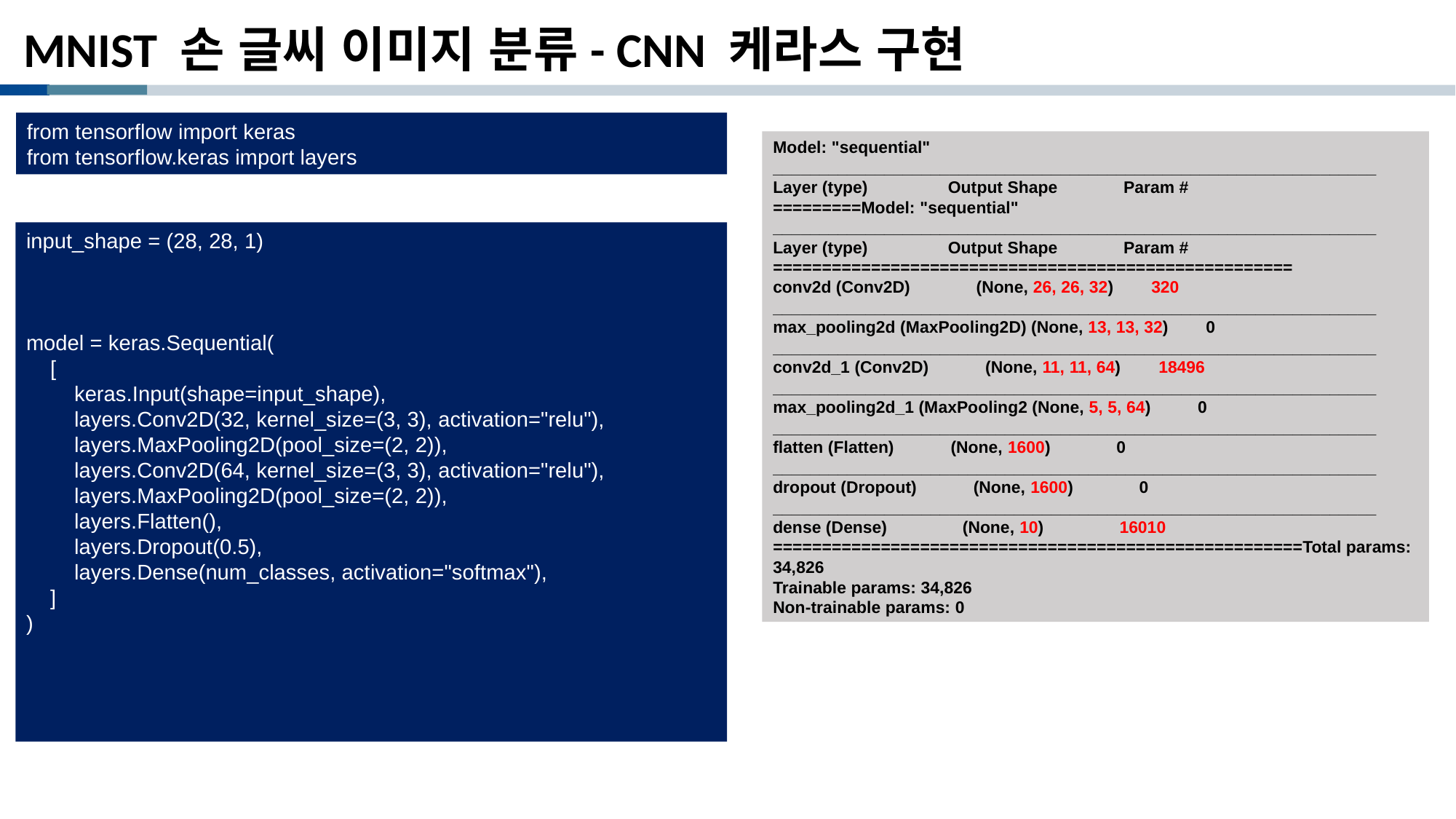

# MNIST 손 글씨 이미지 분류- CNN 케라스 구현
from tensorflow import keras
from tensorflow.keras import layers
Model: "sequential"
_________________________________________________________________
Layer (type)                 Output Shape              Param #
=========Model: "sequential"
_________________________________________________________________
Layer (type)                 Output Shape              Param #
=====================================================
conv2d (Conv2D)              (None, 26, 26, 32)        320
_________________________________________________________________
max_pooling2d (MaxPooling2D) (None, 13, 13, 32)        0
_________________________________________________________________
conv2d_1 (Conv2D)            (None, 11, 11, 64)        18496
_________________________________________________________________
max_pooling2d_1 (MaxPooling2 (None, 5, 5, 64)          0
_________________________________________________________________
flatten (Flatten)            (None, 1600)              0
_________________________________________________________________
dropout (Dropout)            (None, 1600)              0
_________________________________________________________________
dense (Dense)                (None, 10)                16010
======================================================Total params: 34,826
Trainable params: 34,826
Non-trainable params: 0
input_shape = (28, 28, 1)

model = keras.Sequential(
    [
        keras.Input(shape=input_shape),
        layers.Conv2D(32, kernel_size=(3, 3), activation="relu"),
        layers.MaxPooling2D(pool_size=(2, 2)),
        layers.Conv2D(64, kernel_size=(3, 3), activation="relu"),
        layers.MaxPooling2D(pool_size=(2, 2)),
        layers.Flatten(),
        layers.Dropout(0.5),
        layers.Dense(num_classes, activation="softmax"),
    ]
)